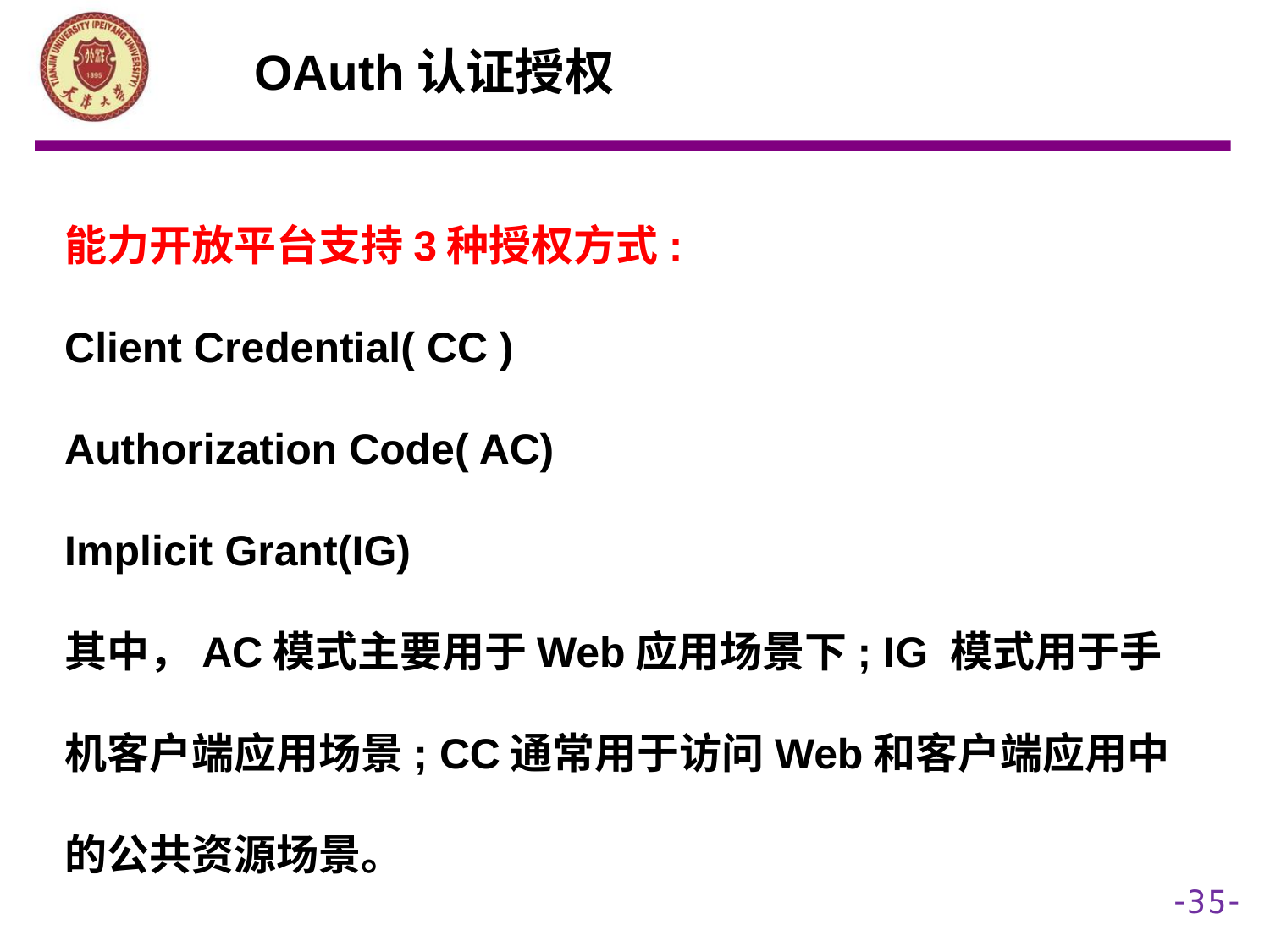

OAuth认证授权
能力开放平台支持3种授权方式:
Client Credential( CC )
Authorization Code( AC)
Implicit Grant(IG)
其中，AC模式主要用于Web应用场景下; IG 模式用于手机客户端应用场景; CC通常用于访问Web和客户端应用中的公共资源场景。